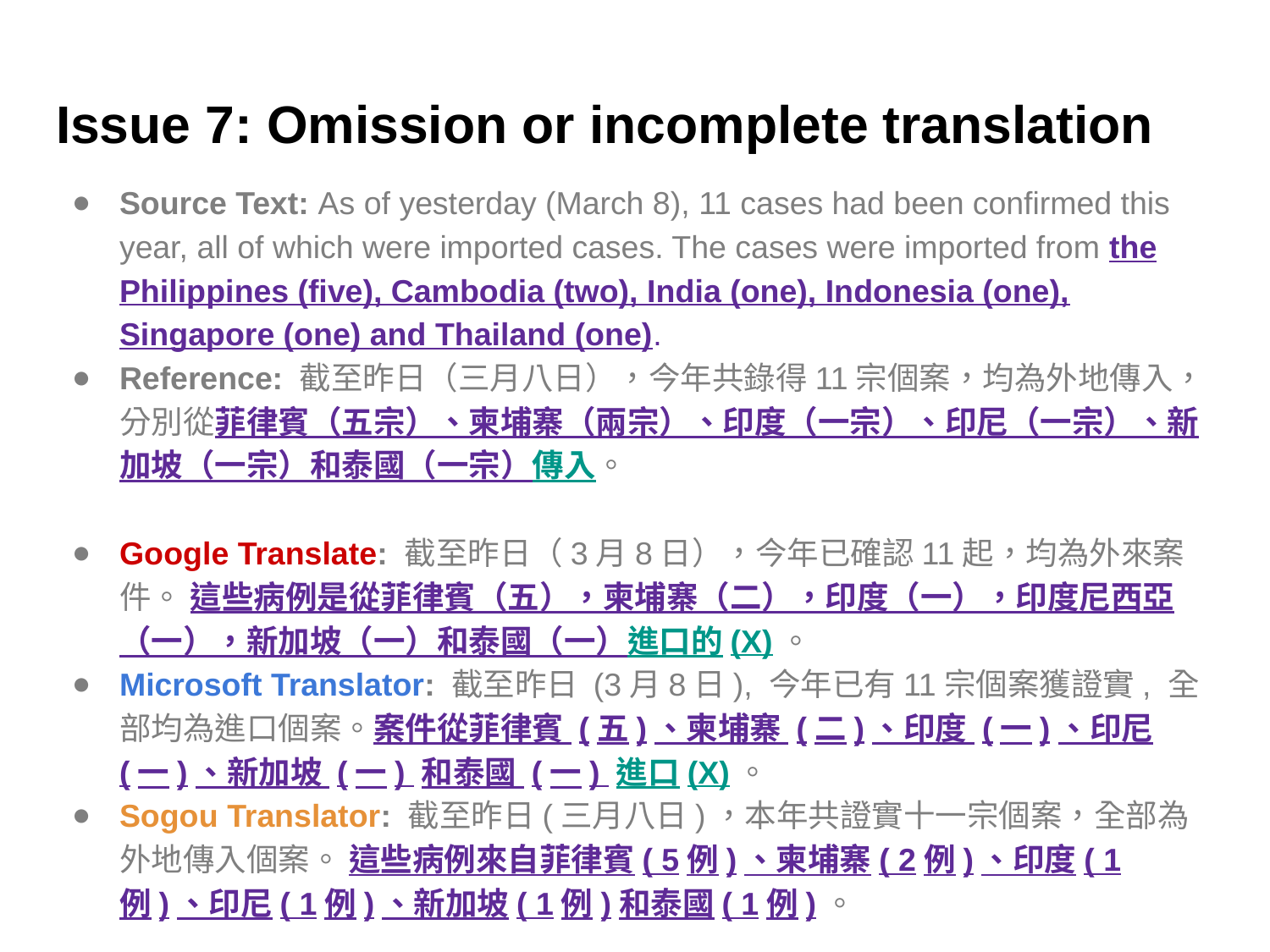

# Issue 7: Omission or incomplete translation
Source Text: As of yesterday (March 8), 11 cases had been confirmed this year, all of which were imported cases. The cases were imported from the Philippines (five), Cambodia (two), India (one), Indonesia (one), Singapore (one) and Thailand (one).
Reference: 截至昨日（三月八日），今年共錄得11宗個案，均為外地傳入，分別從菲律賓（五宗）、柬埔寨（兩宗）、印度（一宗）、印尼（一宗）、新加坡（一宗）和泰國（一宗）傳入。

Google Translate: 截至昨日（3月8日），今年已確認11起，均為外來案件。 這些病例是從菲律賓（五），柬埔寨（二），印度（一），印度尼西亞（一），新加坡（一）和泰國（一）進口的(X)。
Microsoft Translator: 截至昨日 (3月8日), 今年已有11宗個案獲證實, 全部均為進口個案。案件從菲律賓 (五)、柬埔寨 (二)、印度 (一)、印尼 (一)、新加坡 (一) 和泰國 (一) 進口(X)。
Sogou Translator: 截至昨日(三月八日)，本年共證實十一宗個案，全部為外地傳入個案。 這些病例來自菲律賓( 5例)、柬埔寨( 2例)、印度( 1例)、印尼( 1例)、新加坡( 1例)和泰國( 1例)。